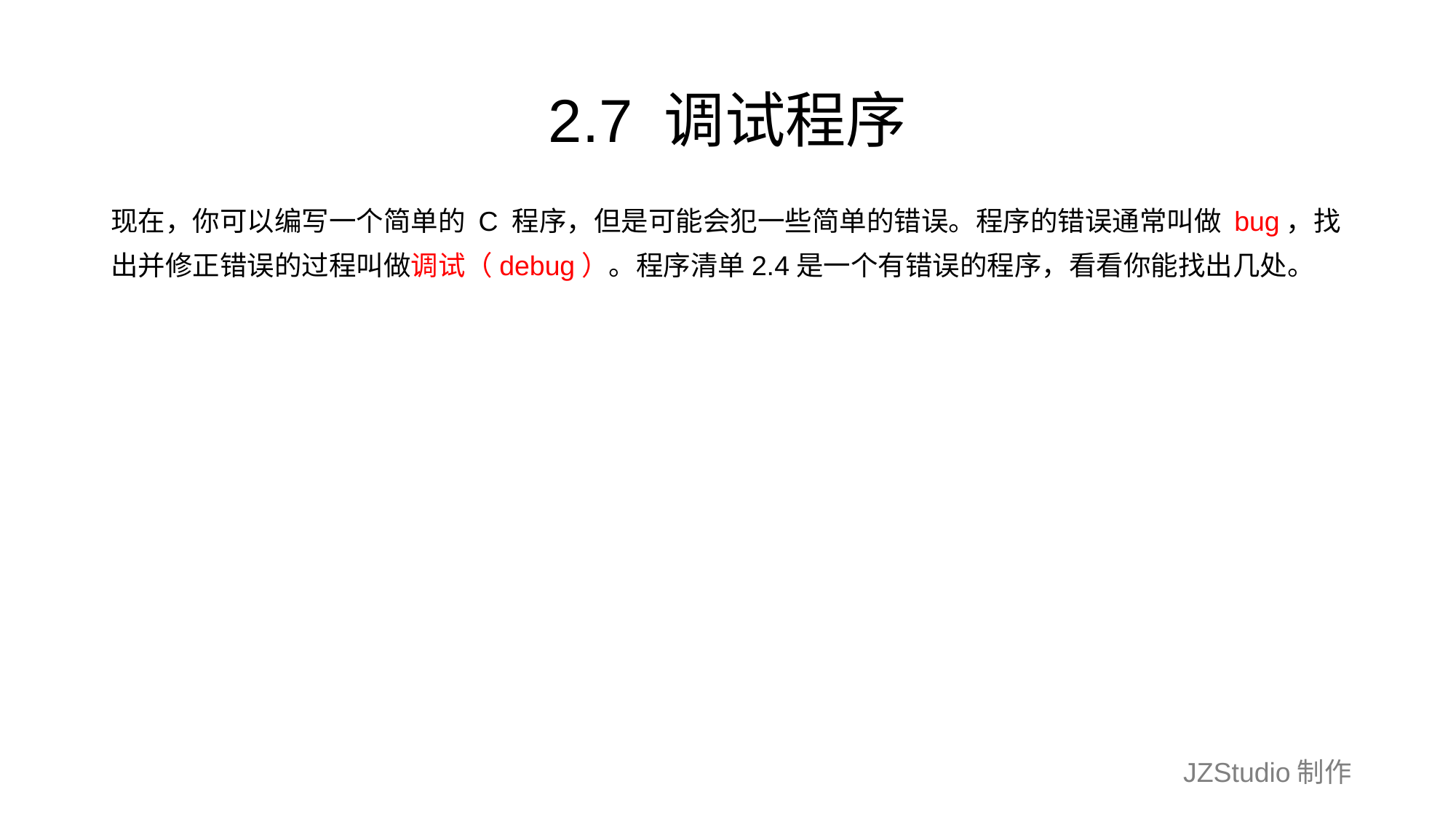

# 2.7 调试程序
现在，你可以编写一个简单的 C 程序，但是可能会犯一些简单的错误。程序的错误通常叫做 bug，找
出并修正错误的过程叫做调试（debug）。程序清单2.4是一个有错误的程序，看看你能找出几处。